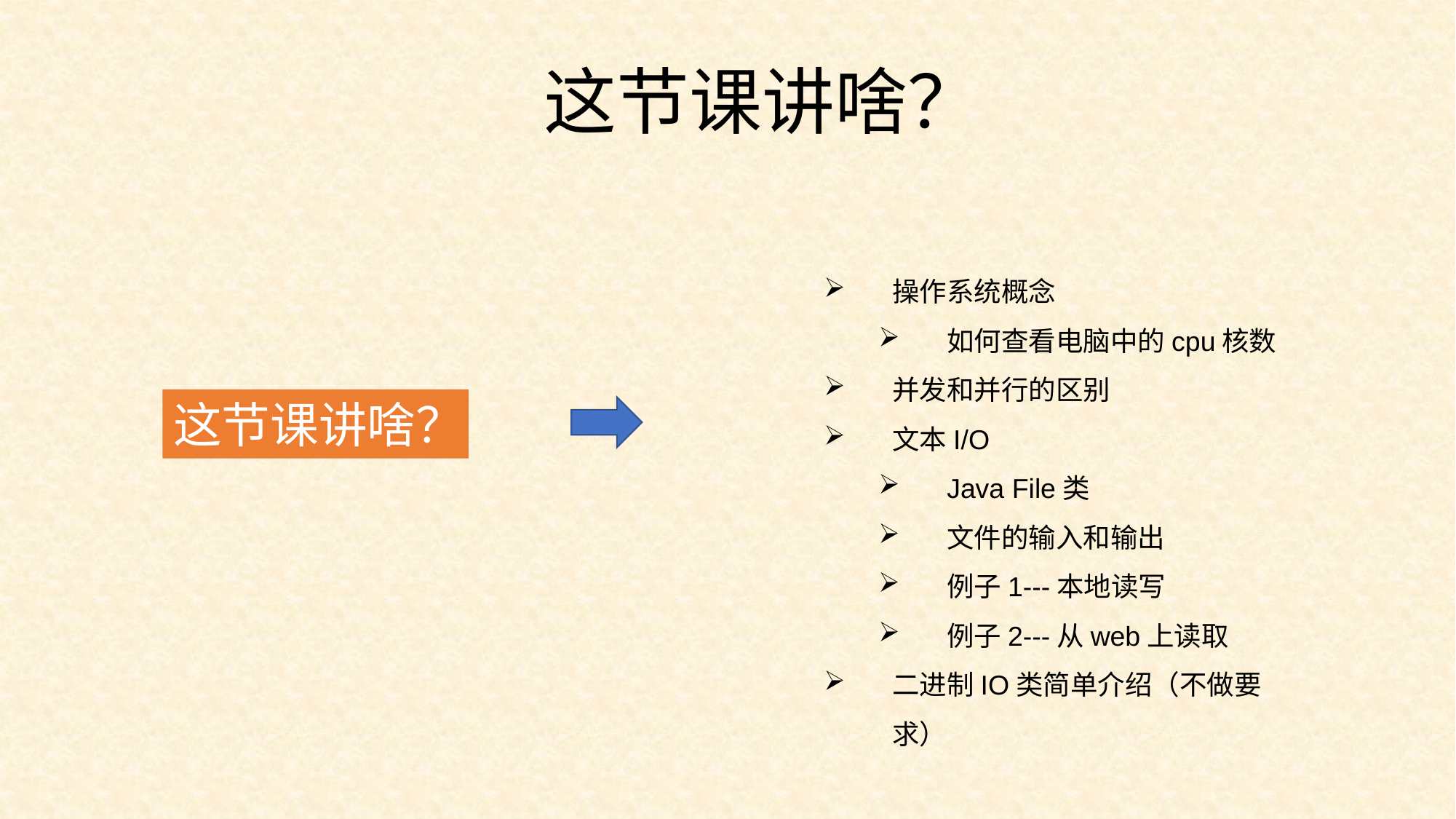

这节课讲啥？

操作系统概念
如何查看电脑中的cpu核数
并发和并行的区别
文本I/O
Java File类
文件的输入和输出
例子1---本地读写
例子2---从web上读取
二进制IO类简单介绍（不做要求）
这节课讲啥？